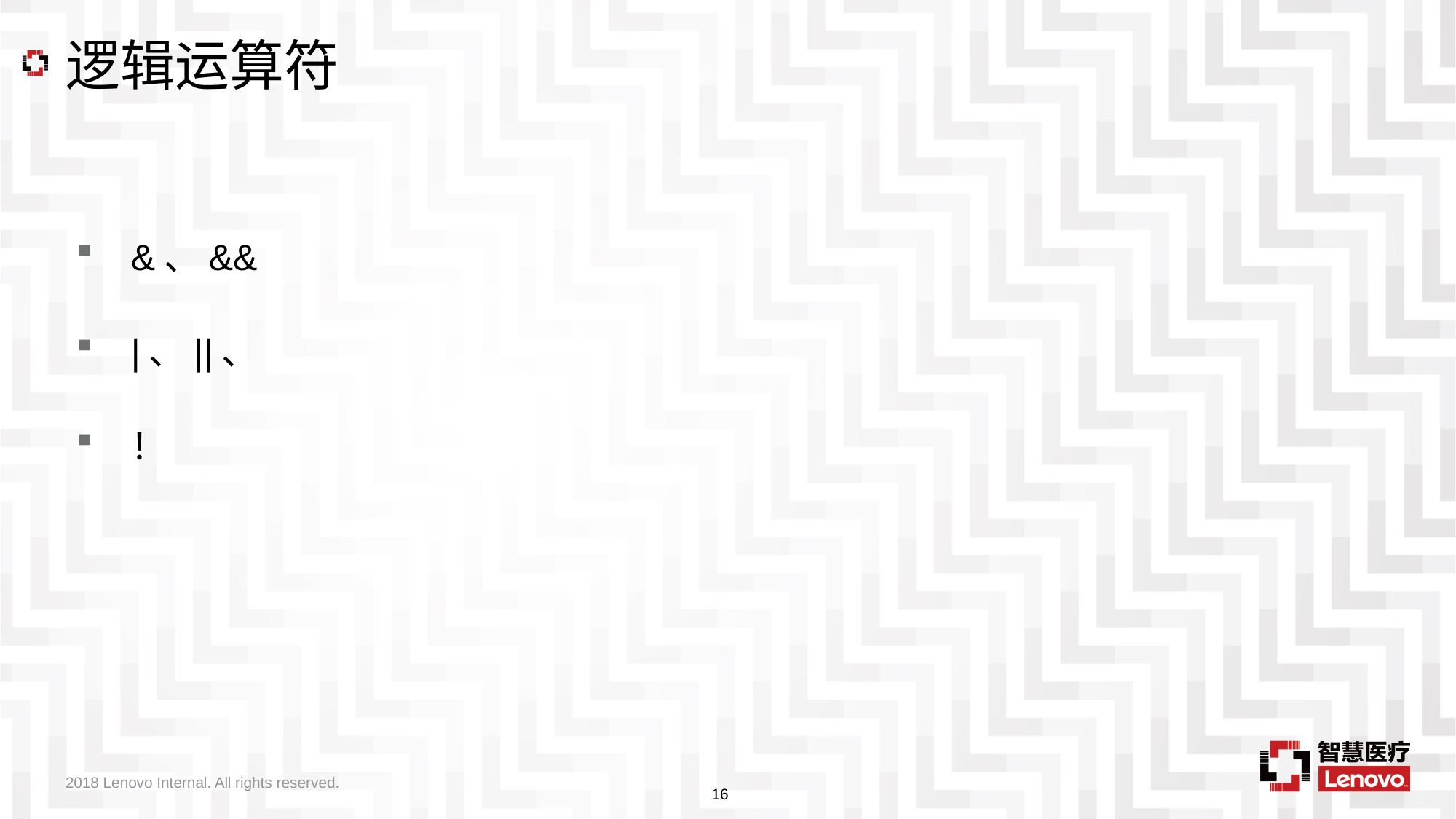

# 逻辑运算符
&、&&
|、||、
！
2018 Lenovo Internal. All rights reserved.